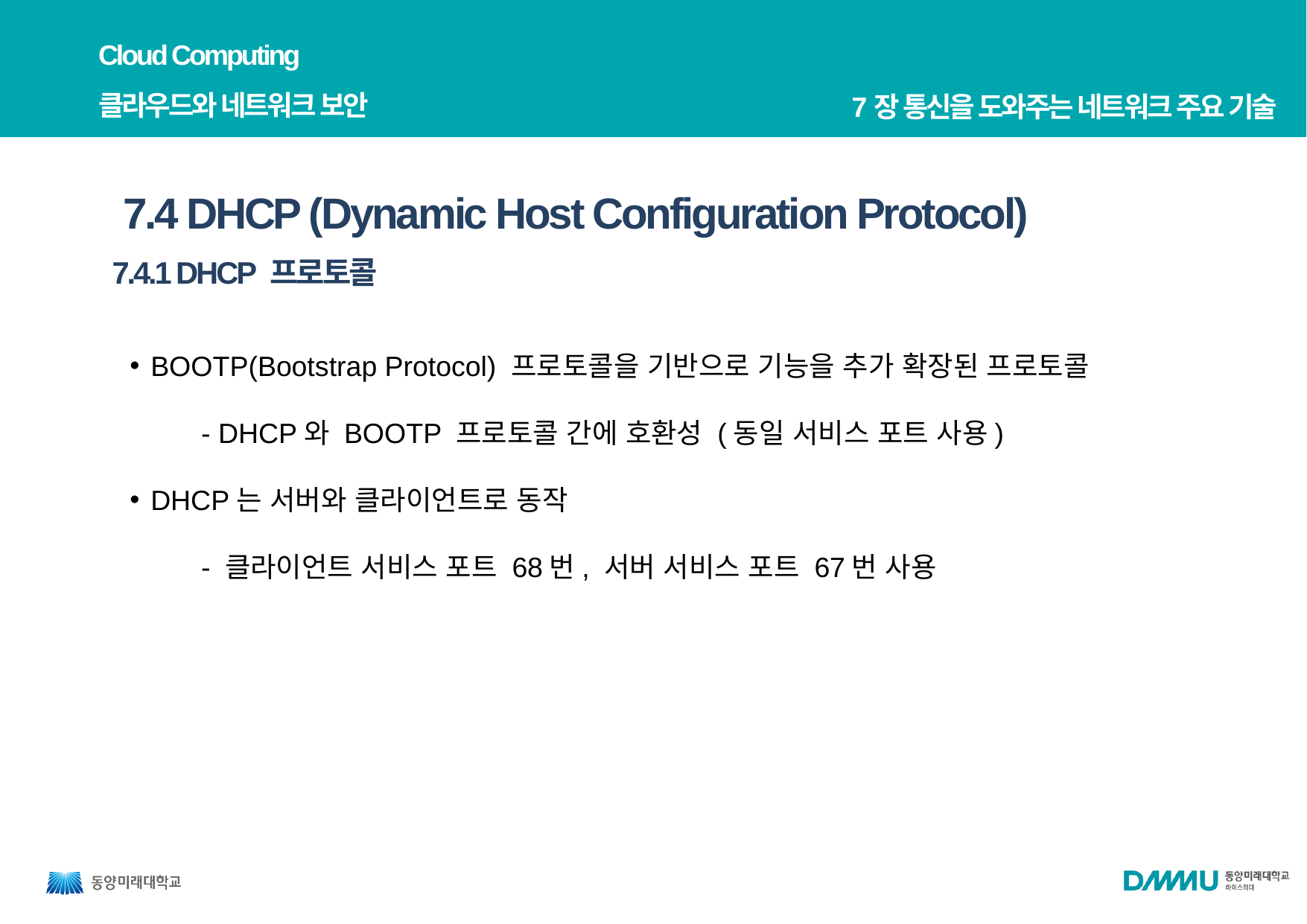

Cloud Computing
클라우드와 네트워크 보안
7장 통신을 도와주는 네트워크 주요 기술
7.4 DHCP (Dynamic Host Configuration Protocol)
7.4.1 DHCP 프로토콜
BOOTP(Bootstrap Protocol) 프로토콜을 기반으로 기능을 추가 확장된 프로토콜
- DHCP와 BOOTP 프로토콜 간에 호환성 (동일 서비스 포트 사용)
DHCP는 서버와 클라이언트로 동작
- 클라이언트 서비스 포트 68번, 서버 서비스 포트 67번 사용